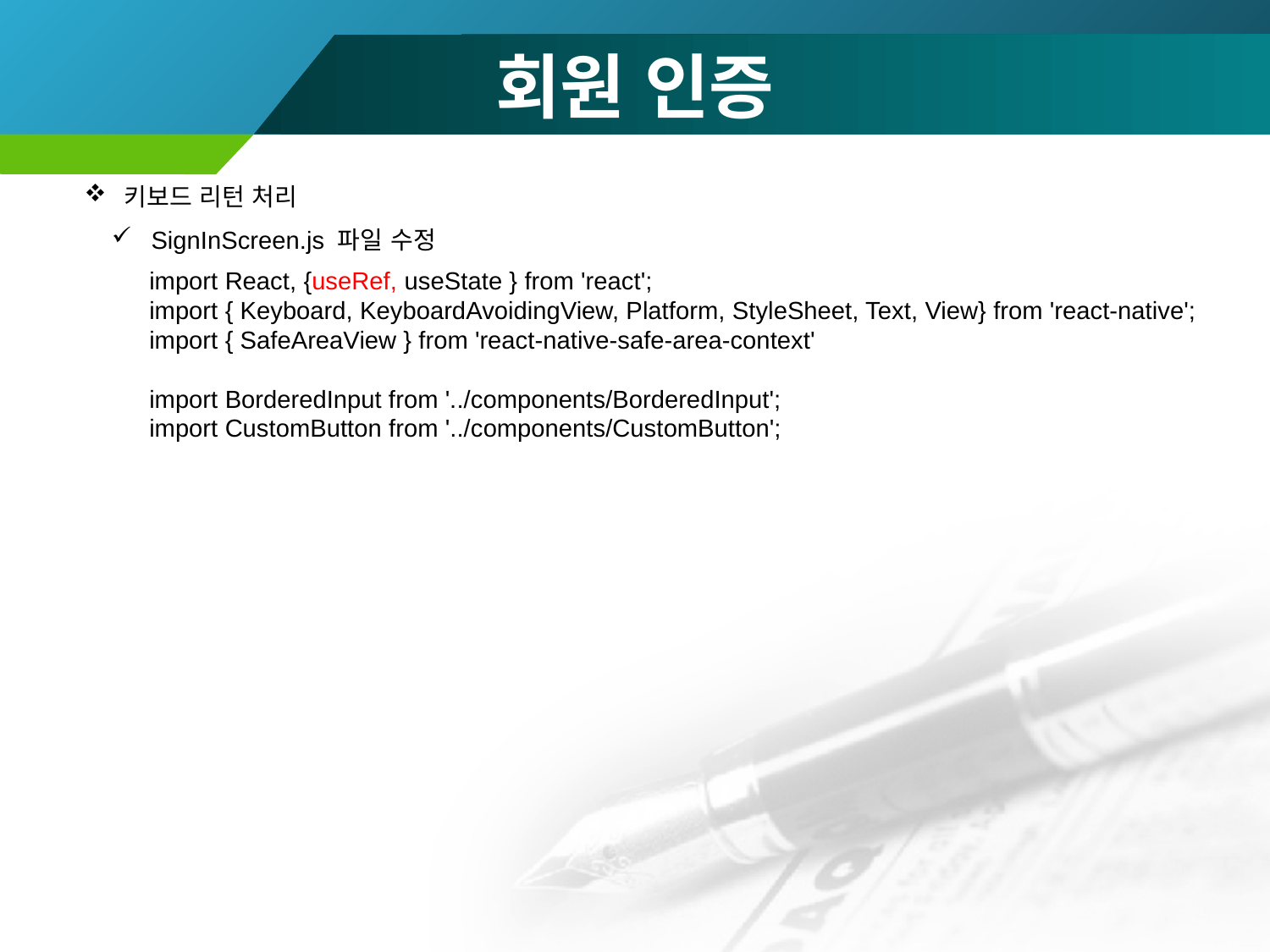

# 회원 인증
키보드 리턴 처리
SignInScreen.js 파일 수정
import React, {useRef, useState } from 'react';
import { Keyboard, KeyboardAvoidingView, Platform, StyleSheet, Text, View} from 'react-native';
import { SafeAreaView } from 'react-native-safe-area-context'

import BorderedInput from '../components/BorderedInput';
import CustomButton from '../components/CustomButton';